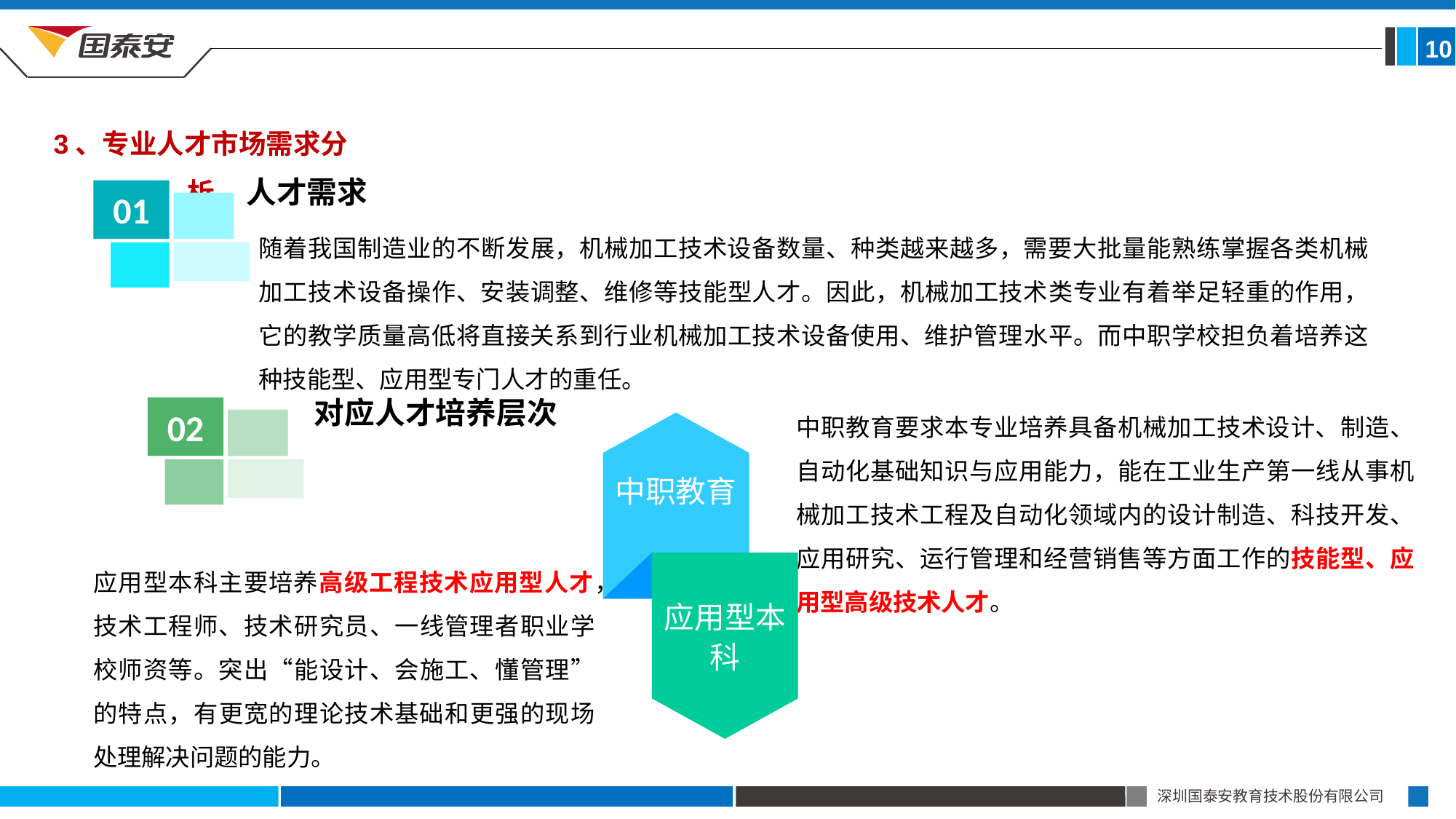

10
3、专业人才市场需求分析
人才需求
01

随着我国制造业的不断发展，机械加工技术设备数量、种类越来越多，需要大批量能熟练掌握各类机械加工技术设备操作、安装调整、维修等技能型人才。因此，机械加工技术类专业有着举足轻重的作用，它的教学质量高低将直接关系到行业机械加工技术设备使用、维护管理水平。而中职学校担负着培养这种技能型、应用型专门人才的重任。
对应人才培养层次
02

中职教育要求本专业培养具备机械加工技术设计、制造、自动化基础知识与应用能力，能在工业生产第一线从事机械加工技术工程及自动化领域内的设计制造、科技开发、应用研究、运行管理和经营销售等方面工作的技能型、应用型高级技术人才。
中职教育

应用型本科
应用型本科主要培养高级工程技术应用型人才，技术工程师、技术研究员、一线管理者职业学校师资等。突出“能设计、会施工、懂管理”的特点，有更宽的理论技术基础和更强的现场处理解决问题的能力。